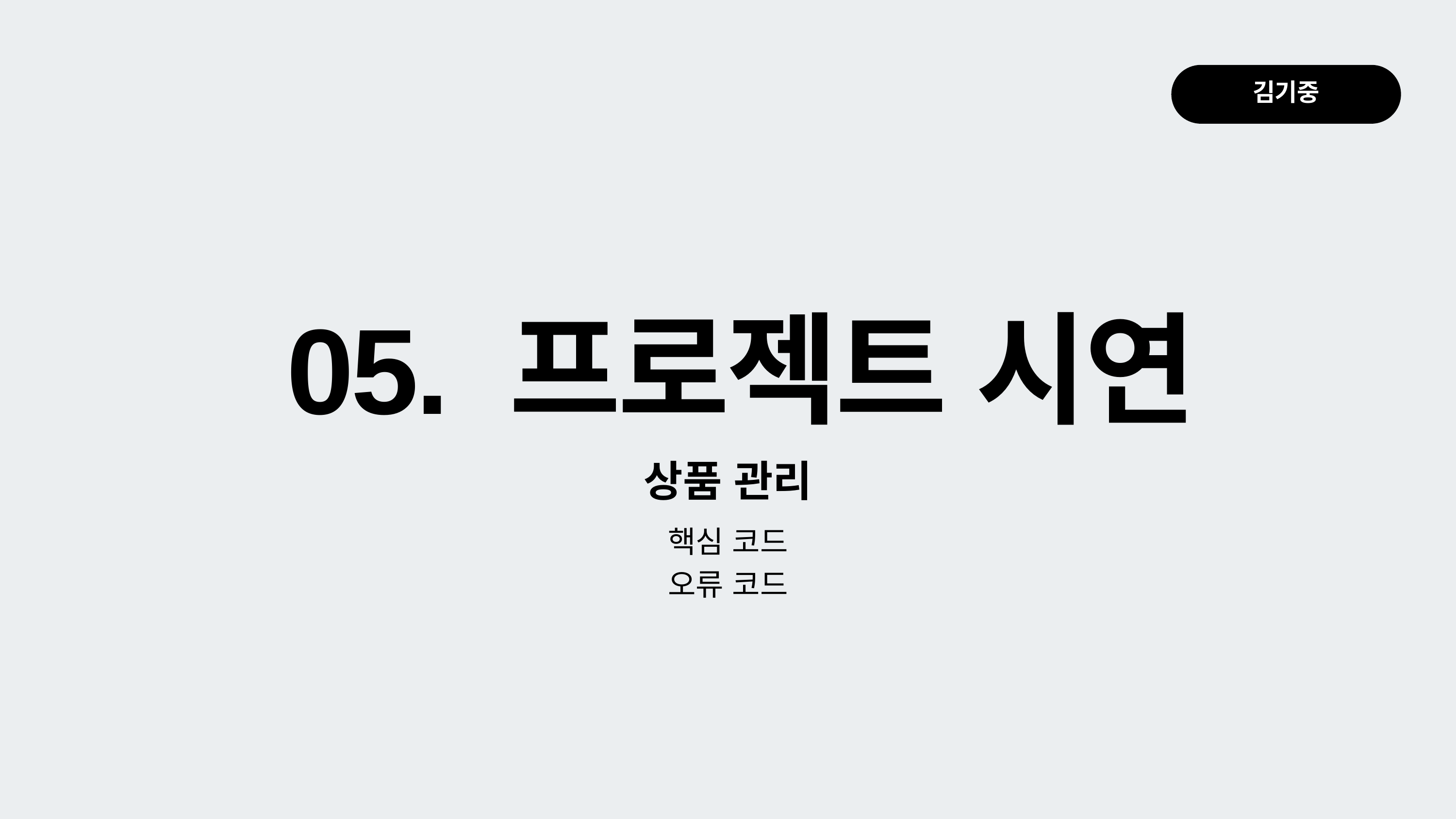

김기중
05. 프로젝트 시연
상품 관리
핵심 코드
오류 코드